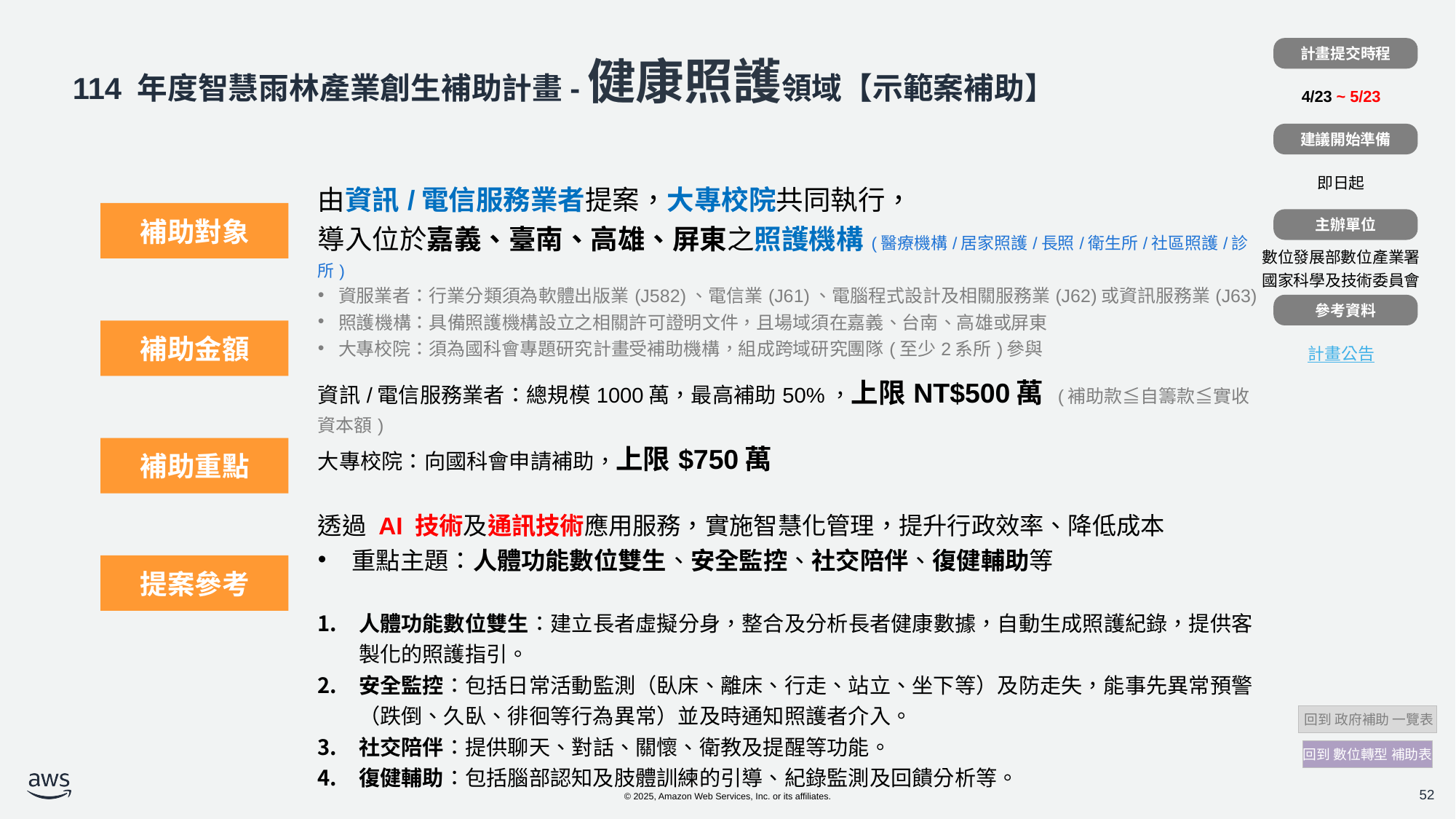

計畫提交時程
|  |
| --- |
| 4/23 ~ 5/23 |
|  |
| 即日起 |
|  |
| 數位發展部數位產業署 國家科學及技術委員會 |
|  |
| 計畫公告 |
# 114 年度智慧雨林產業創生補助計畫-健康照護領域【示範案補助】
建議開始準備
|  | 由資訊/電信服務業者提案，大專校院共同執行， 導入位於嘉義、臺南、高雄、屏東之照護機構(醫療機構/居家照護/長照/衛生所/社區照護/診所) 資服業者：行業分類須為軟體出版業(J582)、電信業(J61)、電腦程式設計及相關服務業(J62)或資訊服務業(J63) 照護機構：具備照護機構設立之相關許可證明文件，且場域須在嘉義、台南、高雄或屏東 大專校院：須為國科會專題研究計畫受補助機構，組成跨域研究團隊(至少2系所)參與 |
| --- | --- |
|  | 資訊/電信服務業者：總規模1000萬，最高補助50%，上限NT$500萬 (補助款≦自籌款≦實收資本額) 大專校院：向國科會申請補助，上限$750萬 |
|  | 透過 AI 技術及通訊技術應用服務，實施智慧化管理，提升行政效率、降低成本 重點主題：人體功能數位雙生、安全監控、社交陪伴、復健輔助等 |
|  | 人體功能數位雙生：建立長者虛擬分身，整合及分析長者健康數據，自動生成照護紀錄，提供客製化的照護指引。 安全監控：包括日常活動監測（臥床、離床、行走、站立、坐下等）及防走失，能事先異常預警（跌倒、久臥、徘徊等行為異常）並及時通知照護者介入。 社交陪伴：提供聊天、對話、關懷、衛教及提醒等功能。 復健輔助：包括腦部認知及肢體訓練的引導、紀錄監測及回饋分析等。 關鍵績效要求： 1) 導入 2 項(含)以上 AI 加值解決方案模組。 2) 照護工時下降至少(含)10% 3) 系統運行可靠度至少(含)達 99%。 4) 衍生投增資額或產值至少 500 萬元 |
補助對象
主辦單位
參考資料
補助金額
補助重點
提案參考
 回到 政府補助 一覽表
回到 數位轉型 補助表
52